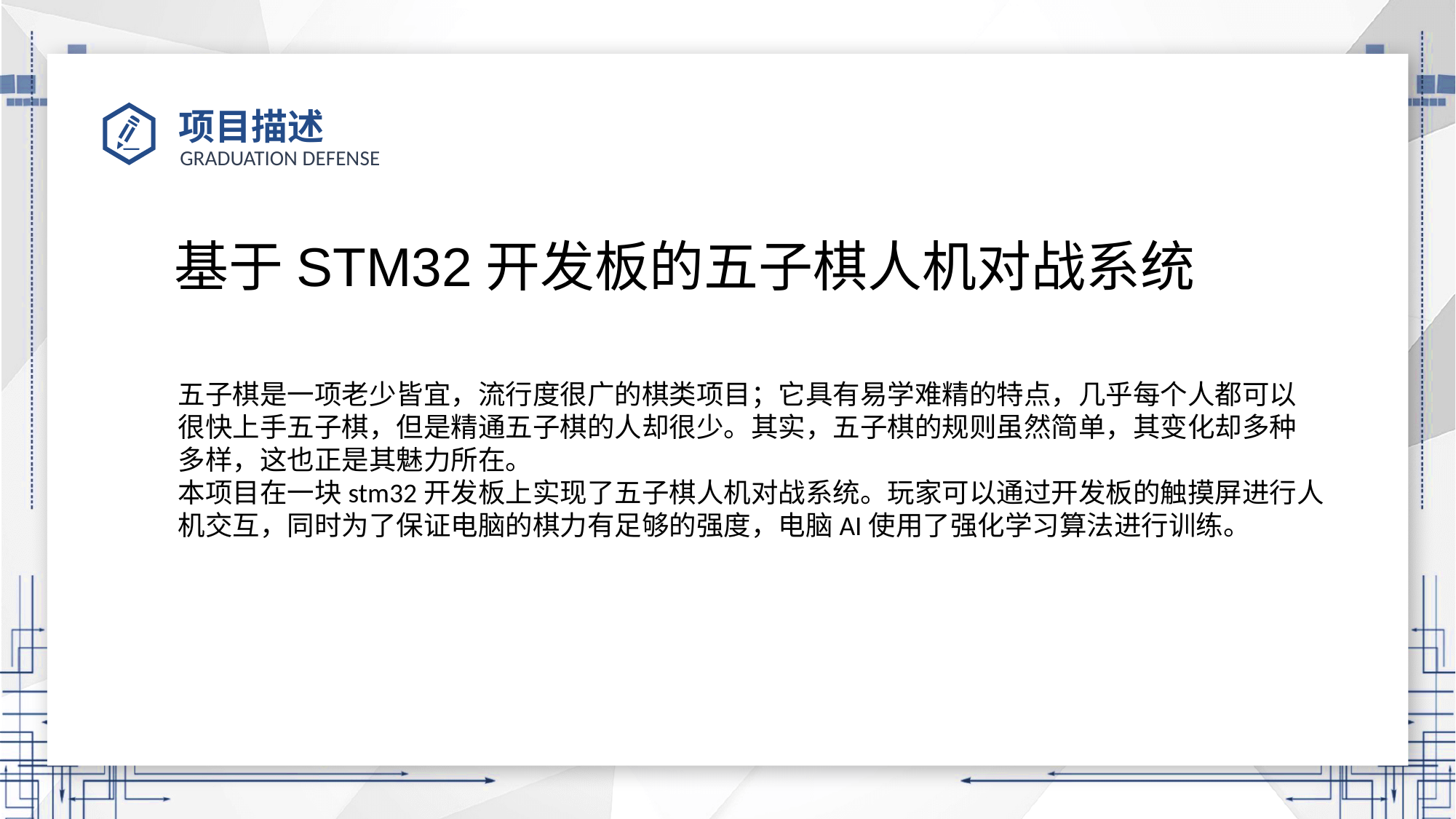

# 项目描述
基于STM32开发板的五子棋人机对战系统
五子棋是一项老少皆宜，流行度很广的棋类项目；它具有易学难精的特点，几乎每个人都可以
很快上手五子棋，但是精通五子棋的人却很少。其实，五子棋的规则虽然简单，其变化却多种
多样，这也正是其魅力所在。
本项目在一块stm32开发板上实现了五子棋人机对战系统。玩家可以通过开发板的触摸屏进行人
机交互，同时为了保证电脑的棋力有足够的强度，电脑AI使用了强化学习算法进行训练。